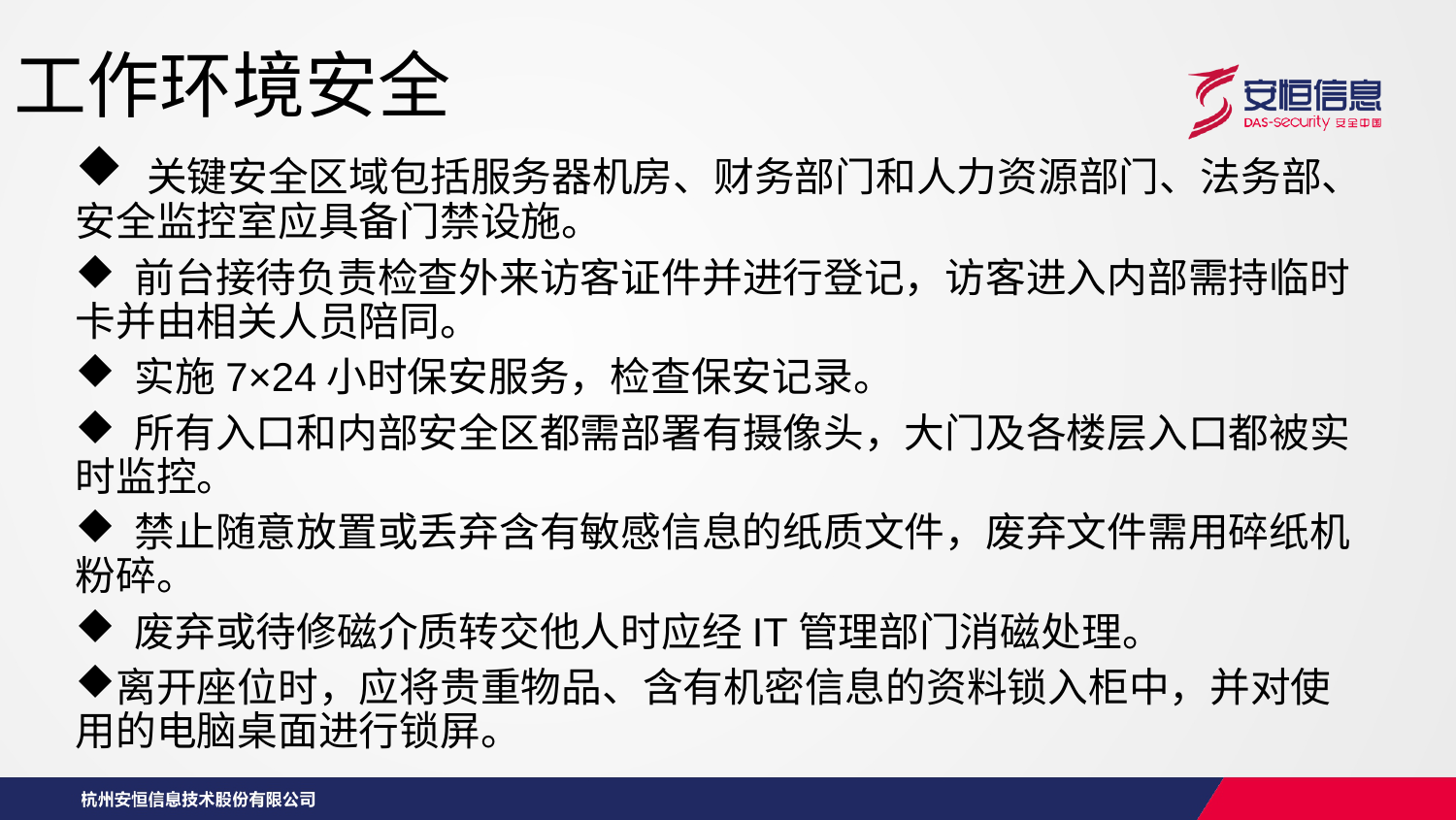

# 工作环境安全
 关键安全区域包括服务器机房、财务部门和人力资源部门、法务部、安全监控室应具备门禁设施。
 前台接待负责检查外来访客证件并进行登记，访客进入内部需持临时卡并由相关人员陪同。
 实施7×24小时保安服务，检查保安记录。
 所有入口和内部安全区都需部署有摄像头，大门及各楼层入口都被实时监控。
 禁止随意放置或丢弃含有敏感信息的纸质文件，废弃文件需用碎纸机粉碎。
 废弃或待修磁介质转交他人时应经IT管理部门消磁处理。
离开座位时，应将贵重物品、含有机密信息的资料锁入柜中，并对使用的电脑桌面进行锁屏。